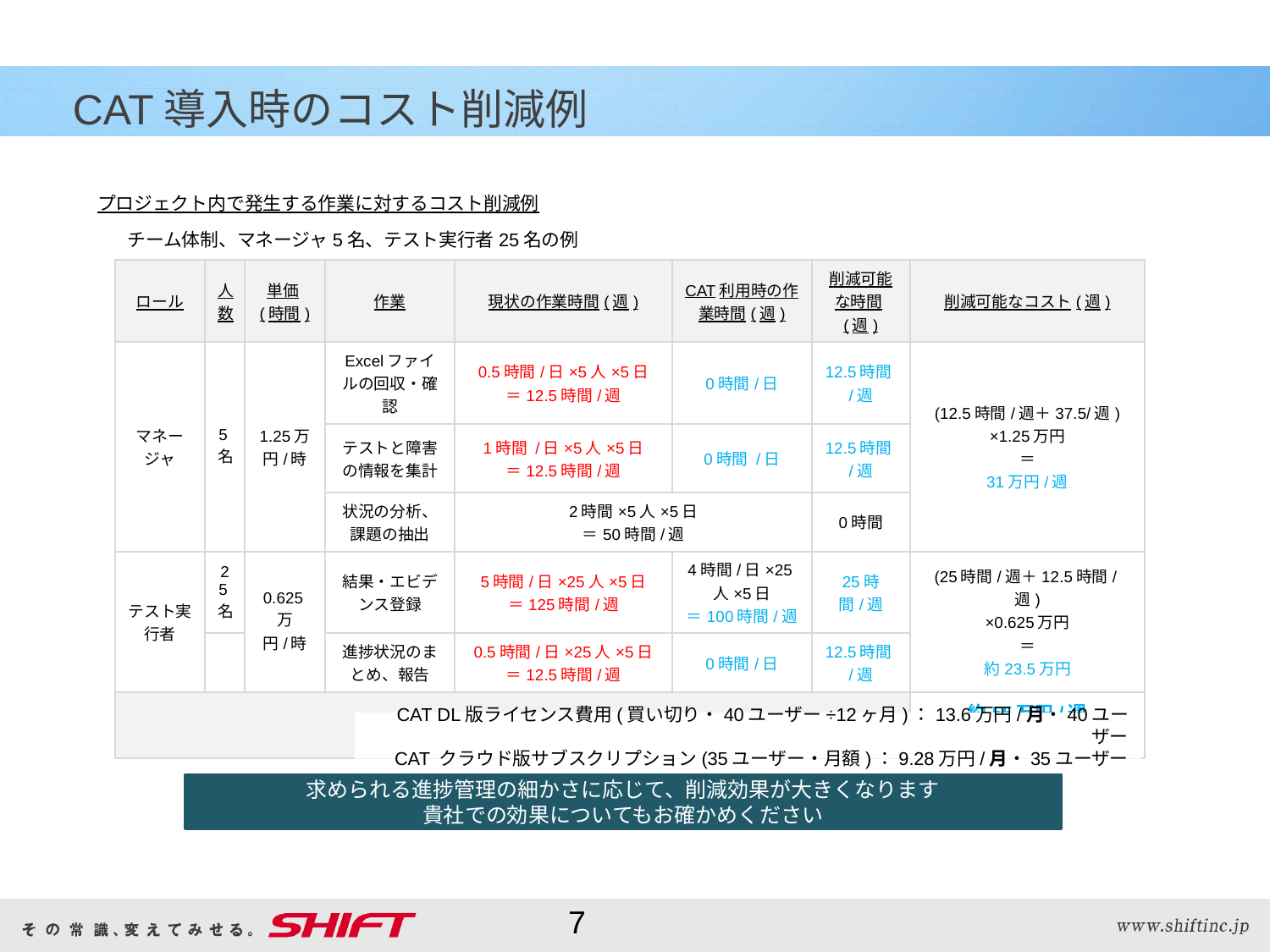

# CAT導入時のコスト削減例
プロジェクト内で発生する作業に対するコスト削減例
チーム体制、マネージャ5名、テスト実行者25名の例
| ロール | 人数 | 単価(時間) | 作業 | 現状の作業時間(週) | CAT利用時の作業時間(週) | 削減可能な時間(週) | 削減可能なコスト(週) |
| --- | --- | --- | --- | --- | --- | --- | --- |
| マネージャ | 5名 | 1.25万円/時 | Excelファイルの回収・確認 | 0.5時間/日×5人×5日 ＝12.5時間/週 | 0時間/日 | 12.5時間/週 | (12.5時間/週＋37.5/週) ×1.25万円 ＝ 31万円/週 |
|  |  |  | テストと障害の情報を集計 | 1時間 /日×5人×5日 ＝12.5時間/週 | 0時間 /日 | 12.5時間/週 |  |
|  |  |  | 状況の分析、課題の抽出 | 2時間×5人×5日 ＝50時間/週 |  | 0時間 |  |
| テスト実行者 | 25名 | 0.625万円/時 | 結果・エビデンス登録 | 5時間/日×25人×5日 ＝125時間/週 | 4時間/日×25人×5日 ＝100時間/週 | 25時間/週 | (25時間/週＋12.5時間/週) ×0.625万円 ＝ 約23.5万円 |
|  |  |  | 進捗状況のまとめ、報告 | 0.5時間/日×25人×5日 ＝12.5時間/週 | 0時間/日 | 12.5時間/週 |  |
| 削減可能なコスト合計 |  |  |  |  |  |  | 約55万円/週 約218.75万円/月 |
CAT DL版ライセンス費用(買い切り・40ユーザー÷12ヶ月)：13.6万円/月・40ユーザー
CAT クラウド版サブスクリプション(35ユーザー・月額)：9.28万円/月・35ユーザー
求められる進捗管理の細かさに応じて、削減効果が大きくなります
貴社での効果についてもお確かめください
7